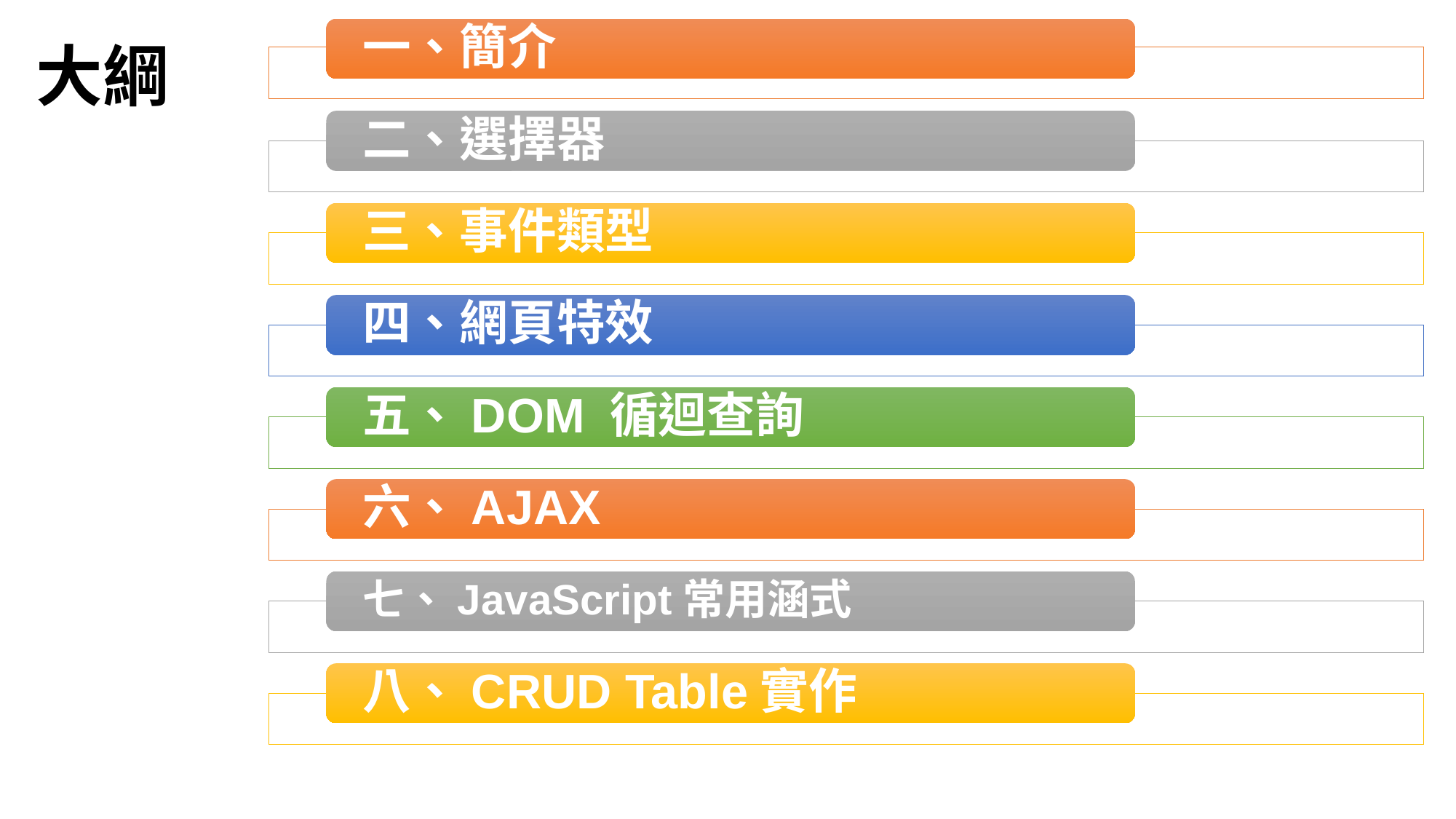

# 大綱
一、簡介
二、選擇器
三、事件類型
四、網頁特效
五、DOM 循迴查詢
六、AJAX
七、JavaScript常用涵式
八、CRUD Table實作